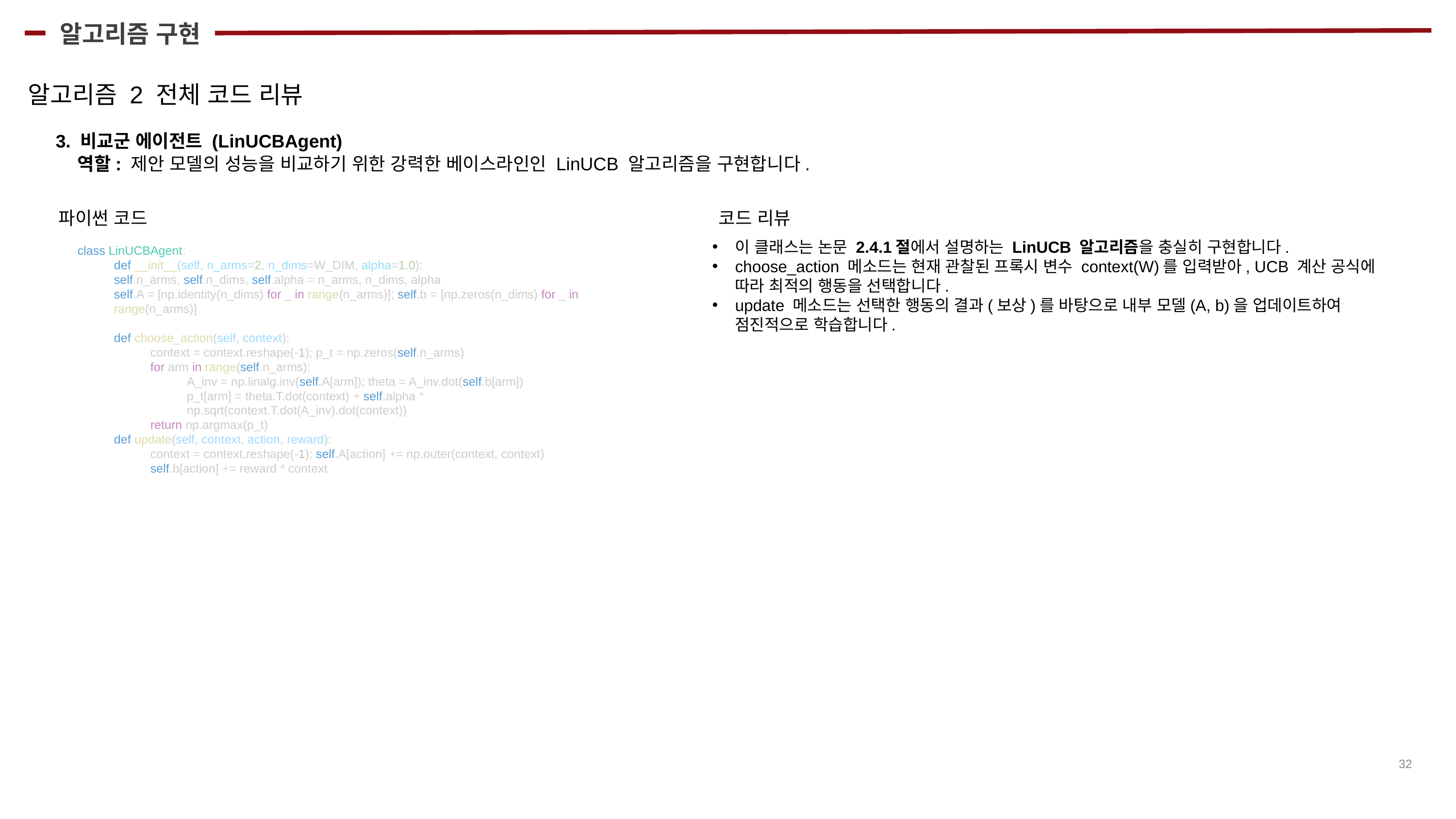

알고리즘 구현
알고리즘 2 전체 코드 리뷰
3. 비교군 에이전트 (LinUCBAgent)
역할: 제안 모델의 성능을 비교하기 위한 강력한 베이스라인인 LinUCB 알고리즘을 구현합니다.
코드 리뷰
파이썬 코드
이 클래스는 논문 2.4.1절에서 설명하는 LinUCB 알고리즘을 충실히 구현합니다.
choose_action 메소드는 현재 관찰된 프록시 변수 context(W)를 입력받아, UCB 계산 공식에 따라 최적의 행동을 선택합니다.
update 메소드는 선택한 행동의 결과(보상)를 바탕으로 내부 모델(A, b)을 업데이트하여 점진적으로 학습합니다.
class LinUCBAgent:
def __init__(self, n_arms=2, n_dims=W_DIM, alpha=1.0):
self.n_arms, self.n_dims, self.alpha = n_arms, n_dims, alpha
self.A = [np.identity(n_dims) for _ in range(n_arms)]; self.b = [np.zeros(n_dims) for _ in range(n_arms)]

def choose_action(self, context):
context = context.reshape(-1); p_t = np.zeros(self.n_arms)
for arm in range(self.n_arms):
A_inv = np.linalg.inv(self.A[arm]); theta = A_inv.dot(self.b[arm])
p_t[arm] = theta.T.dot(context) + self.alpha * np.sqrt(context.T.dot(A_inv).dot(context))
return np.argmax(p_t)
def update(self, context, action, reward):
context = context.reshape(-1); self.A[action] += np.outer(context, context)
self.b[action] += reward * context
32